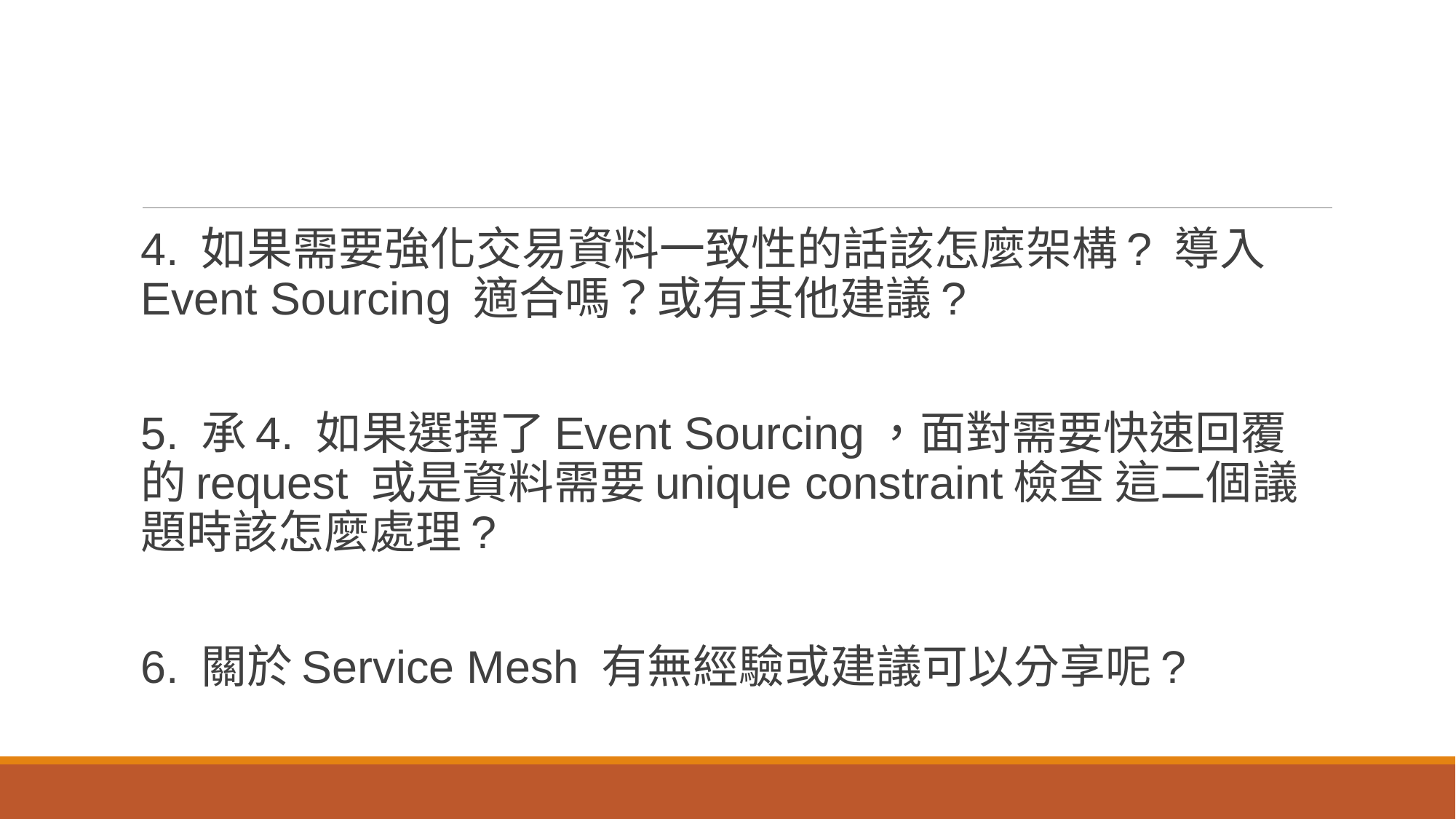

#
4. 如果需要強化交易資料一致性的話該怎麼架構? 導入Event Sourcing 適合嗎？或有其他建議?

5. 承4. 如果選擇了Event Sourcing，面對需要快速回覆的request 或是資料需要unique constraint檢查 這二個議題時該怎麼處理?

6. 關於Service Mesh 有無經驗或建議可以分享呢?